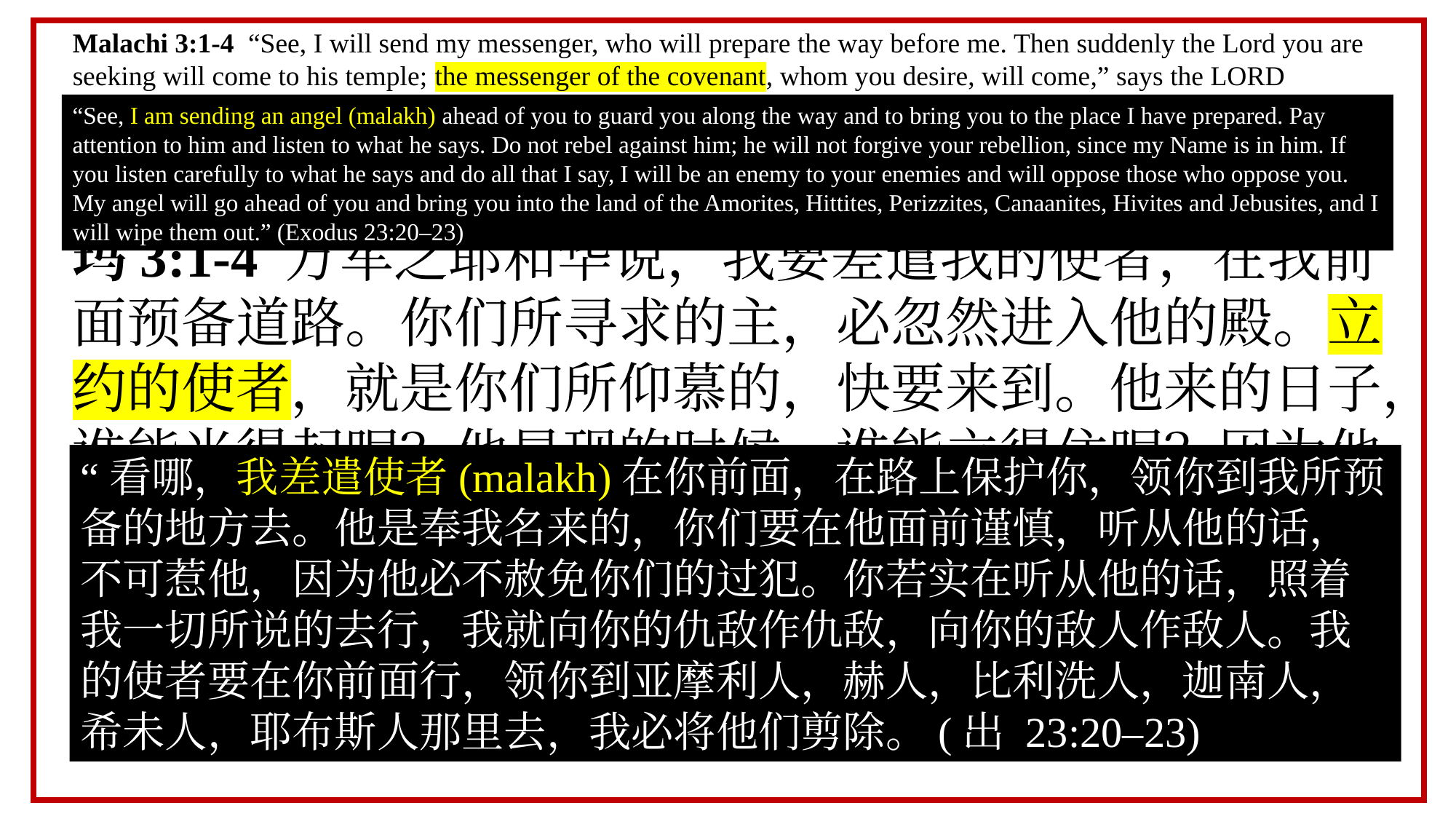

Malachi 3:1-4  “See, I will send my messenger, who will prepare the way before me. Then suddenly the Lord you are seeking will come to his temple; the messenger of the covenant, whom you desire, will come,” says the LORD Almighty. 2 But who can endure the day of his coming? Who can stand when he appears? For he will be like a refiner’s fire or a launderer’s soap. 3 He will sit as a refiner and purifier of silver; he will purify the Levites and refine them like gold and silver. Then the LORD will have men who will bring offerings in righteousness, 4 and the offerings of Judah and Jerusalem will be acceptable to the LORD, as in days gone by, as in former years.”
玛3:1-4 万军之耶和华说，我要差遣我的使者，在我前面预备道路。你们所寻求的主，必忽然进入他的殿。立约的使者，就是你们所仰慕的，快要来到。他来的日子，谁能当得起呢？他显现的时候，谁能立得住呢？因为他如炼金之人的火，如漂布之人的碱。他必坐下如炼净银子的，必洁净利未人，熬炼他们像金银一样。他们就凭公义献供物给耶和华。那时，犹大和耶路撒冷所献的供物，必蒙耶和华悦纳，仿佛古时之日，上古之年。

“See, I am sending an angel (malakh) ahead of you to guard you along the way and to bring you to the place I have prepared. Pay attention to him and listen to what he says. Do not rebel against him; he will not forgive your rebellion, since my Name is in him. If you listen carefully to what he says and do all that I say, I will be an enemy to your enemies and will oppose those who oppose you. My angel will go ahead of you and bring you into the land of the Amorites, Hittites, Perizzites, Canaanites, Hivites and Jebusites, and I will wipe them out.” (Exodus 23:20–23)
“看哪，我差遣使者(malakh)在你前面，在路上保护你，领你到我所预备的地方去。他是奉我名来的，你们要在他面前谨慎，听从他的话，不可惹他，因为他必不赦免你们的过犯。你若实在听从他的话，照着我一切所说的去行，我就向你的仇敌作仇敌，向你的敌人作敌人。我的使者要在你前面行，领你到亚摩利人，赫人，比利洗人，迦南人，希未人，耶布斯人那里去，我必将他们剪除。(出 23:20–23)